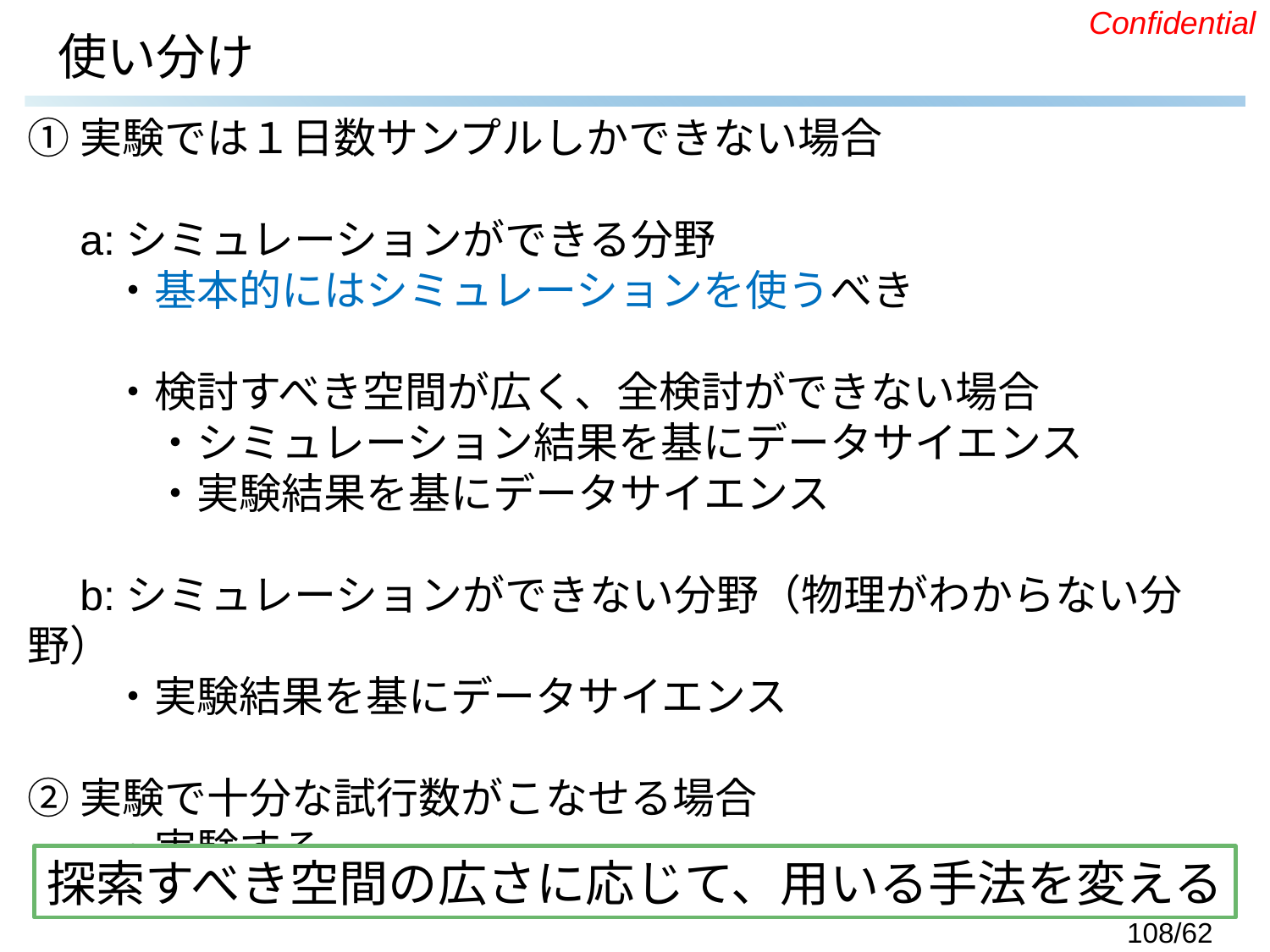

# 使い分け
①実験では１日数サンプルしかできない場合

　a:シミュレーションができる分野
　　・基本的にはシミュレーションを使うべき

　　・検討すべき空間が広く、全検討ができない場合
　　　・シミュレーション結果を基にデータサイエンス
	・実験結果を基にデータサイエンス

　b:シミュレーションができない分野（物理がわからない分野）
　　・実験結果を基にデータサイエンス

②実験で十分な試行数がこなせる場合
　　・実験する
探索すべき空間の広さに応じて、用いる手法を変える